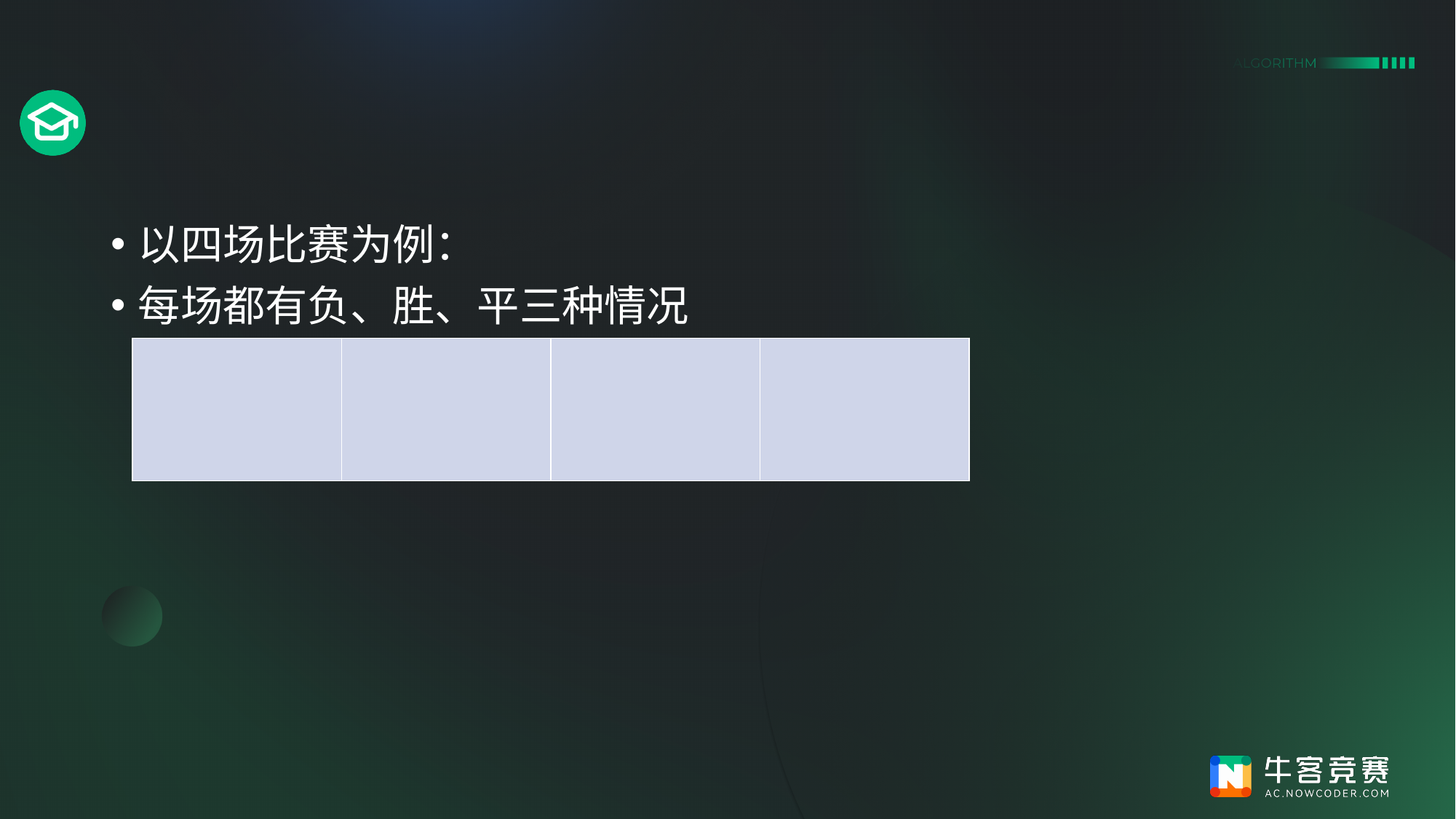

#
以四场比赛为例：
每场都有负、胜、平三种情况
|  |  |  |  |
| --- | --- | --- | --- |